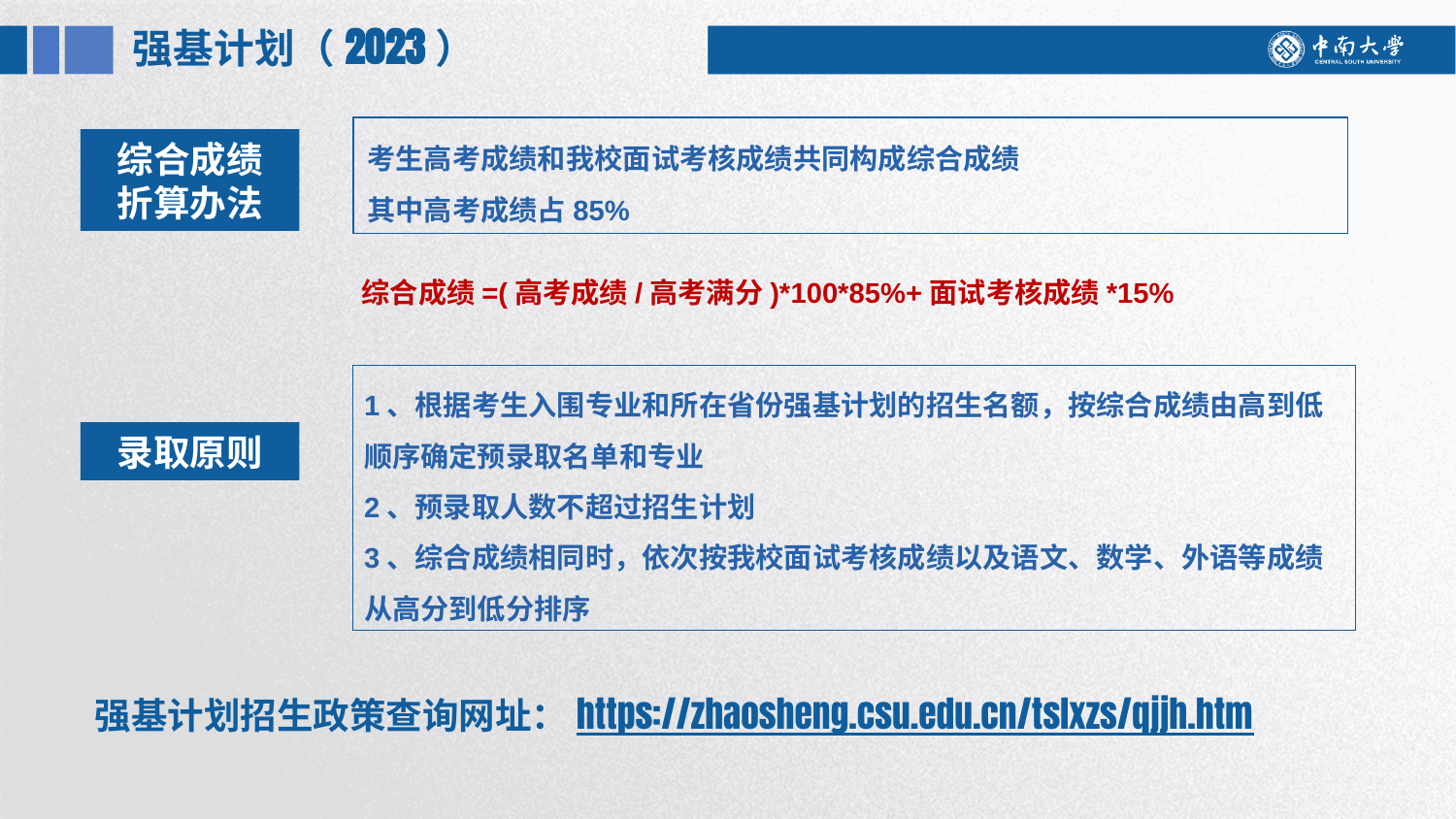

强基计划（2023）
考生高考成绩和我校面试考核成绩共同构成综合成绩
其中高考成绩占85%
综合成绩
折算办法
综合成绩=(高考成绩/高考满分)*100*85%+面试考核成绩*15%
1、根据考生入围专业和所在省份强基计划的招生名额，按综合成绩由高到低顺序确定预录取名单和专业
2、预录取人数不超过招生计划
3、综合成绩相同时，依次按我校面试考核成绩以及语文、数学、外语等成绩从高分到低分排序
录取原则
强基计划招生政策查询网址：https://zhaosheng.csu.edu.cn/tslxzs/qjjh.htm